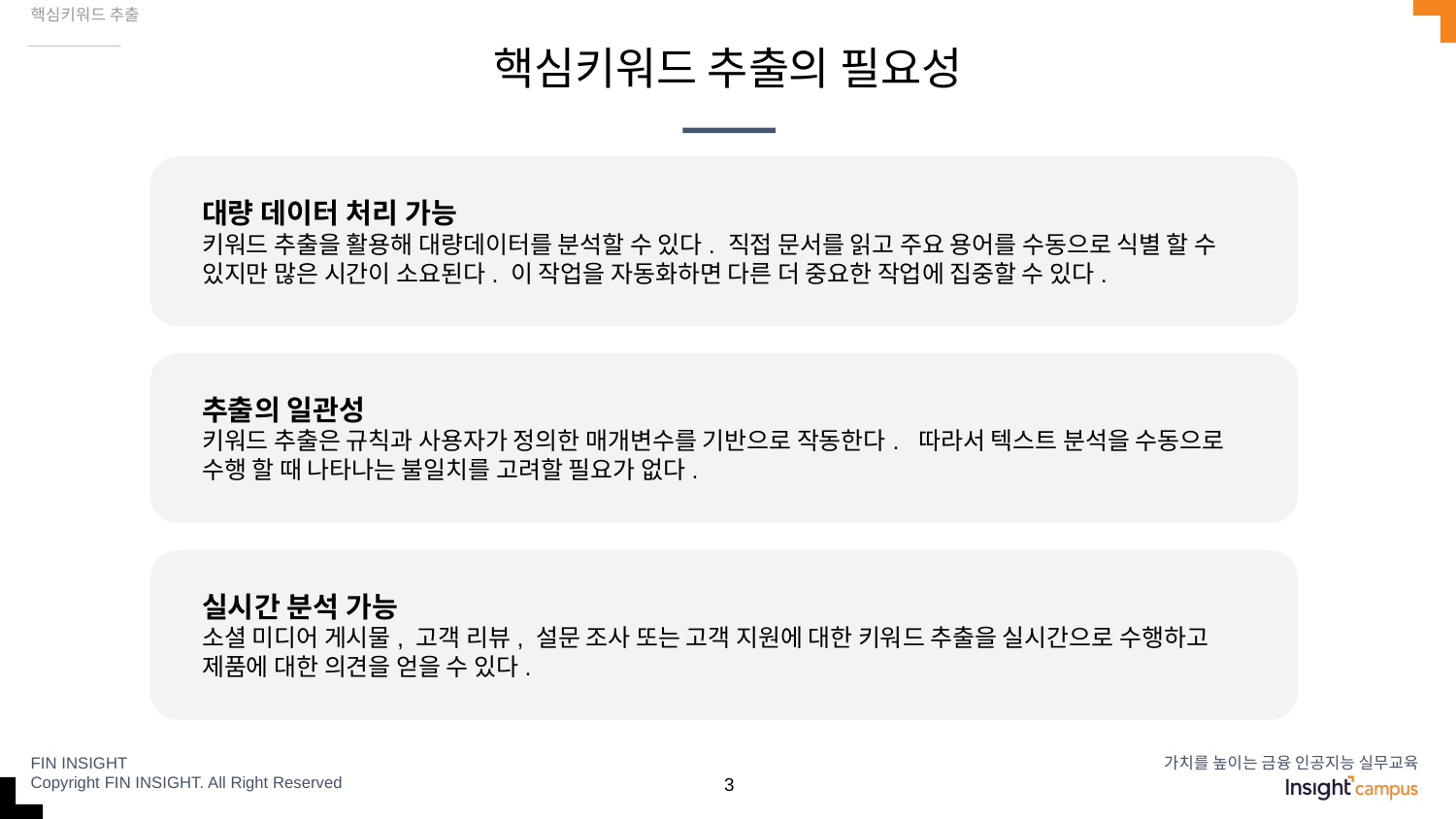

핵심키워드 추출

# 핵심키워드 추출의 필요성
대량 데이터 처리 가능
키워드 추출을 활용해 대량데이터를 분석할 수 있다. 직접 문서를 읽고 주요 용어를 수동으로 식별 할 수 있지만 많은 시간이 소요된다. 이 작업을 자동화하면 다른 더 중요한 작업에 집중할 수 있다.
추출의 일관성
키워드 추출은 규칙과 사용자가 정의한 매개변수를 기반으로 작동한다.  따라서 텍스트 분석을 수동으로 수행 할 때 나타나는 불일치를 고려할 필요가 없다.
실시간 분석 가능
소셜 미디어 게시물, 고객 리뷰, 설문 조사 또는 고객 지원에 대한 키워드 추출을 실시간으로 수행하고 제품에 대한 의견을 얻을 수 있다.
3